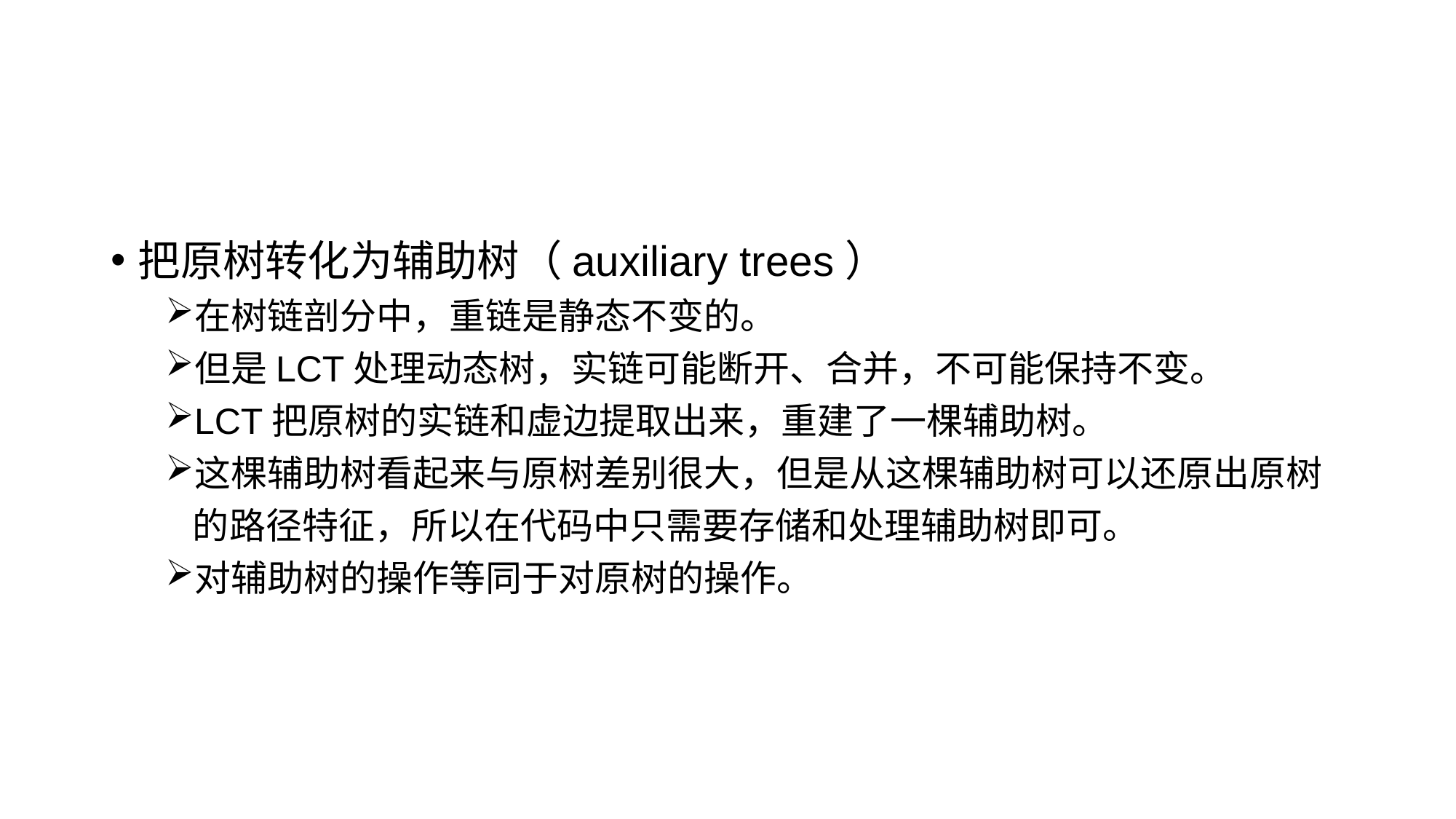

把原树转化为辅助树（auxiliary trees）
在树链剖分中，重链是静态不变的。
但是LCT处理动态树，实链可能断开、合并，不可能保持不变。
LCT把原树的实链和虚边提取出来，重建了一棵辅助树。
这棵辅助树看起来与原树差别很大，但是从这棵辅助树可以还原出原树的路径特征，所以在代码中只需要存储和处理辅助树即可。
对辅助树的操作等同于对原树的操作。